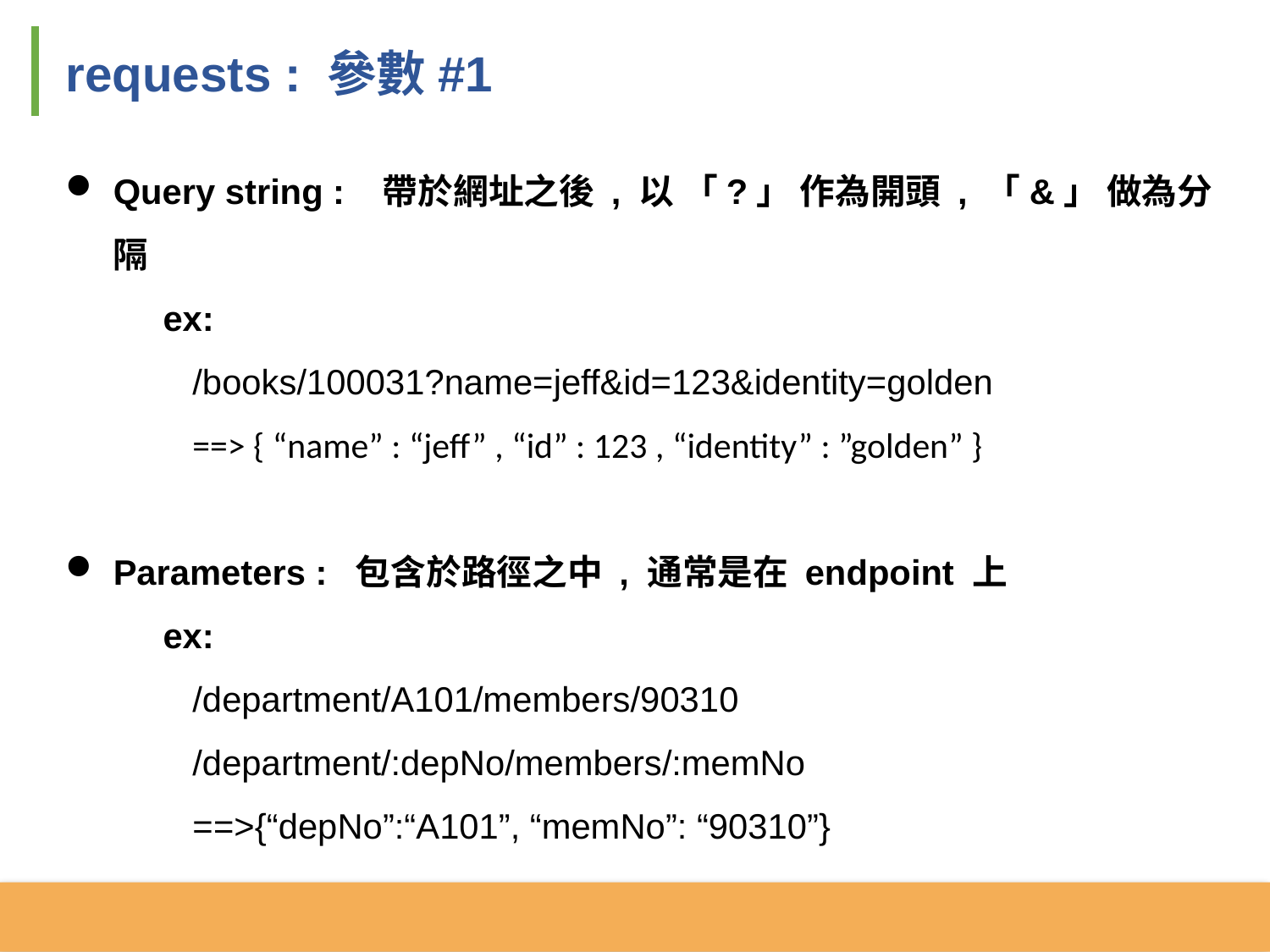

requests : 參數#1
Query string :   帶於網址之後 , 以 「?」 作為開頭 , 「&」 做為分隔
          ex:
	/books/100031?name=jeff&id=123&identity=golden
	==> { “name” : “jeff” , “id” : 123 , “identity” : ”golden” }

Parameters :  包含於路徑之中 , 通常是在 endpoint 上
          ex:
	/department/A101/members/90310
	/department/:depNo/members/:memNo
	==>{“depNo”:“A101”, “memNo”: “90310”}